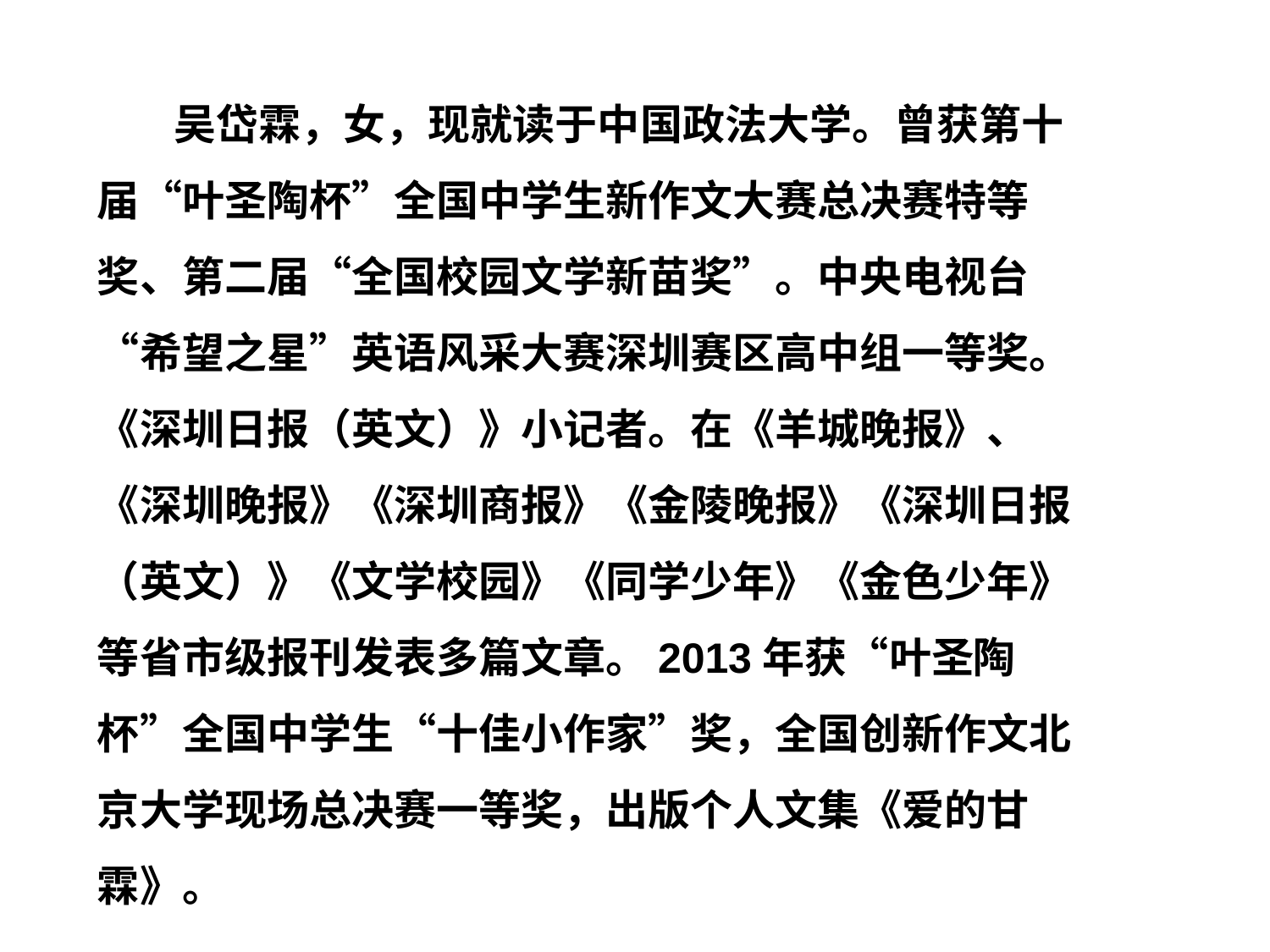

吴岱霖，女，现就读于中国政法大学。曾获第十届“叶圣陶杯”全国中学生新作文大赛总决赛特等奖、第二届“全国校园文学新苗奖”。中央电视台“希望之星”英语风采大赛深圳赛区高中组一等奖。《深圳日报（英文）》小记者。在《羊城晚报》、《深圳晚报》《深圳商报》《金陵晚报》《深圳日报（英文）》《文学校园》《同学少年》《金色少年》等省市级报刊发表多篇文章。2013年获“叶圣陶杯”全国中学生“十佳小作家”奖，全国创新作文北京大学现场总决赛一等奖，出版个人文集《爱的甘霖》。